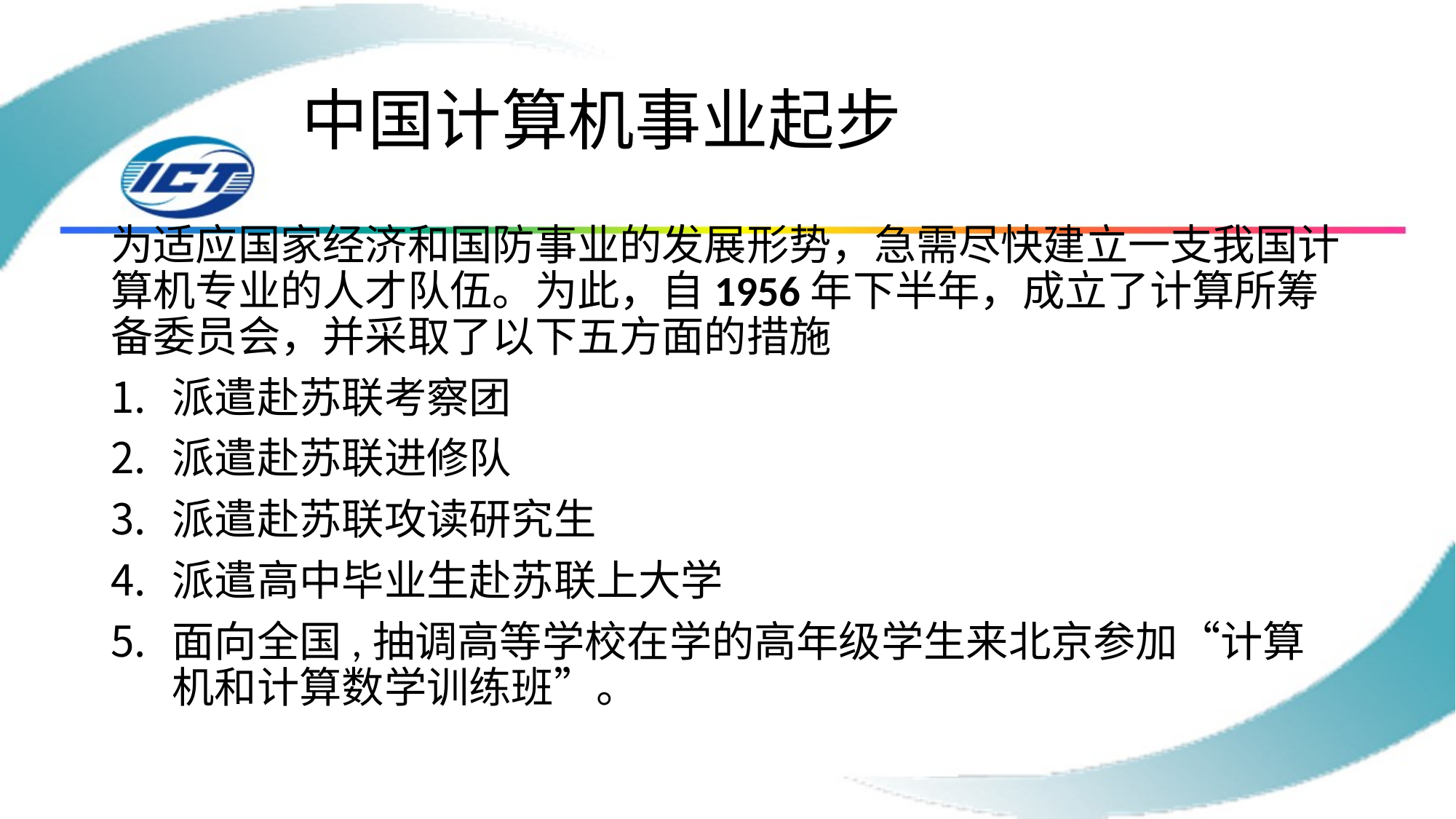

# 中国计算机事业起步
为适应国家经济和国防事业的发展形势，急需尽快建立一支我国计算机专业的人才队伍。为此，自1956年下半年，成立了计算所筹备委员会，并采取了以下五方面的措施
派遣赴苏联考察团
派遣赴苏联进修队
派遣赴苏联攻读研究生
派遣高中毕业生赴苏联上大学
面向全国,抽调高等学校在学的高年级学生来北京参加“计算机和计算数学训练班”。